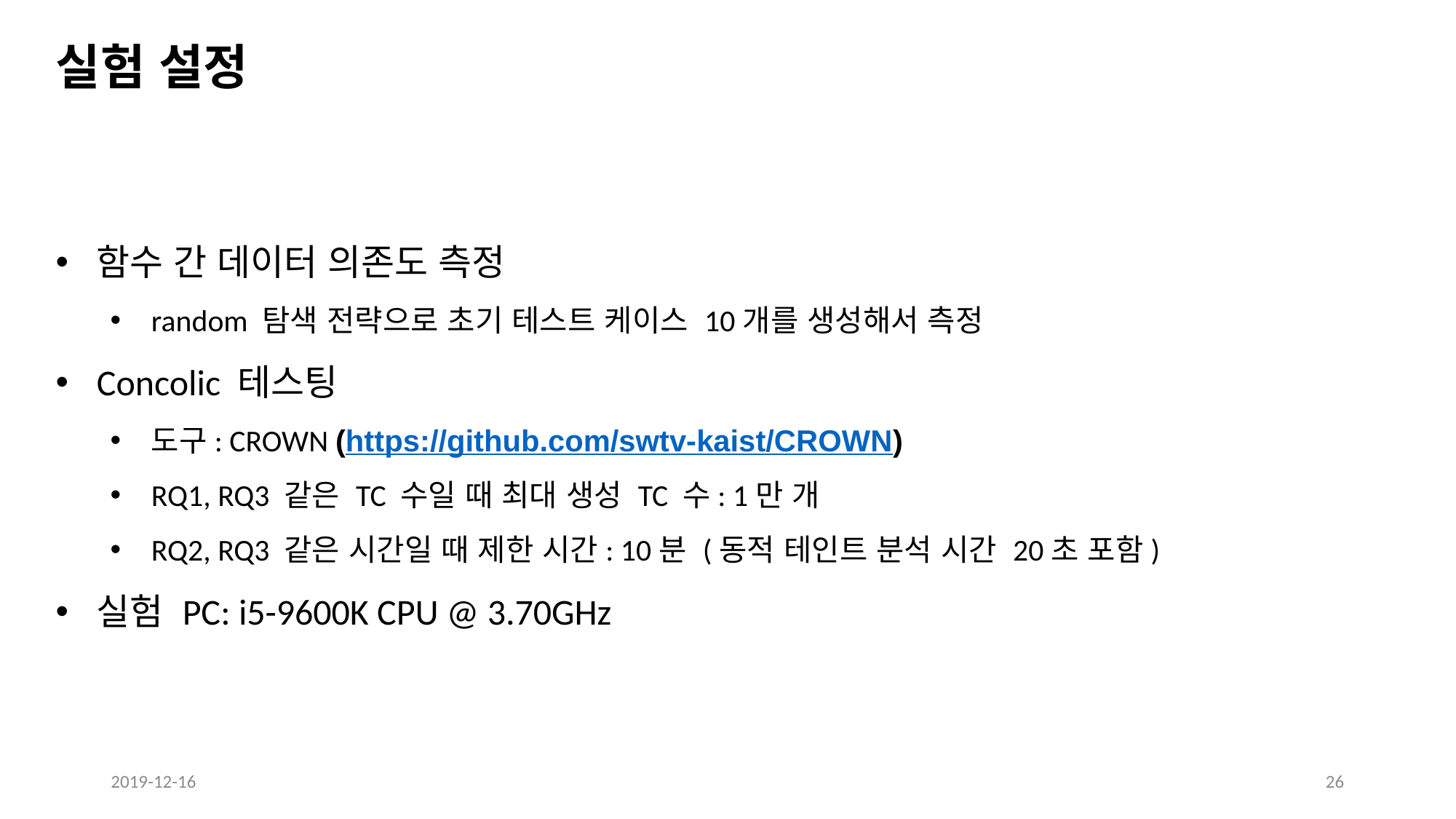

실험 설정
함수 간 데이터 의존도 측정
random 탐색 전략으로 초기 테스트 케이스 10개를 생성해서 측정
Concolic 테스팅
도구: CROWN (https://github.com/swtv-kaist/CROWN)
RQ1, RQ3 같은 TC 수일 때 최대 생성 TC 수: 1만 개
RQ2, RQ3 같은 시간일 때 제한 시간: 10분 (동적 테인트 분석 시간 20초 포함)
실험 PC: i5-9600K CPU @ 3.70GHz
2019-12-16
26